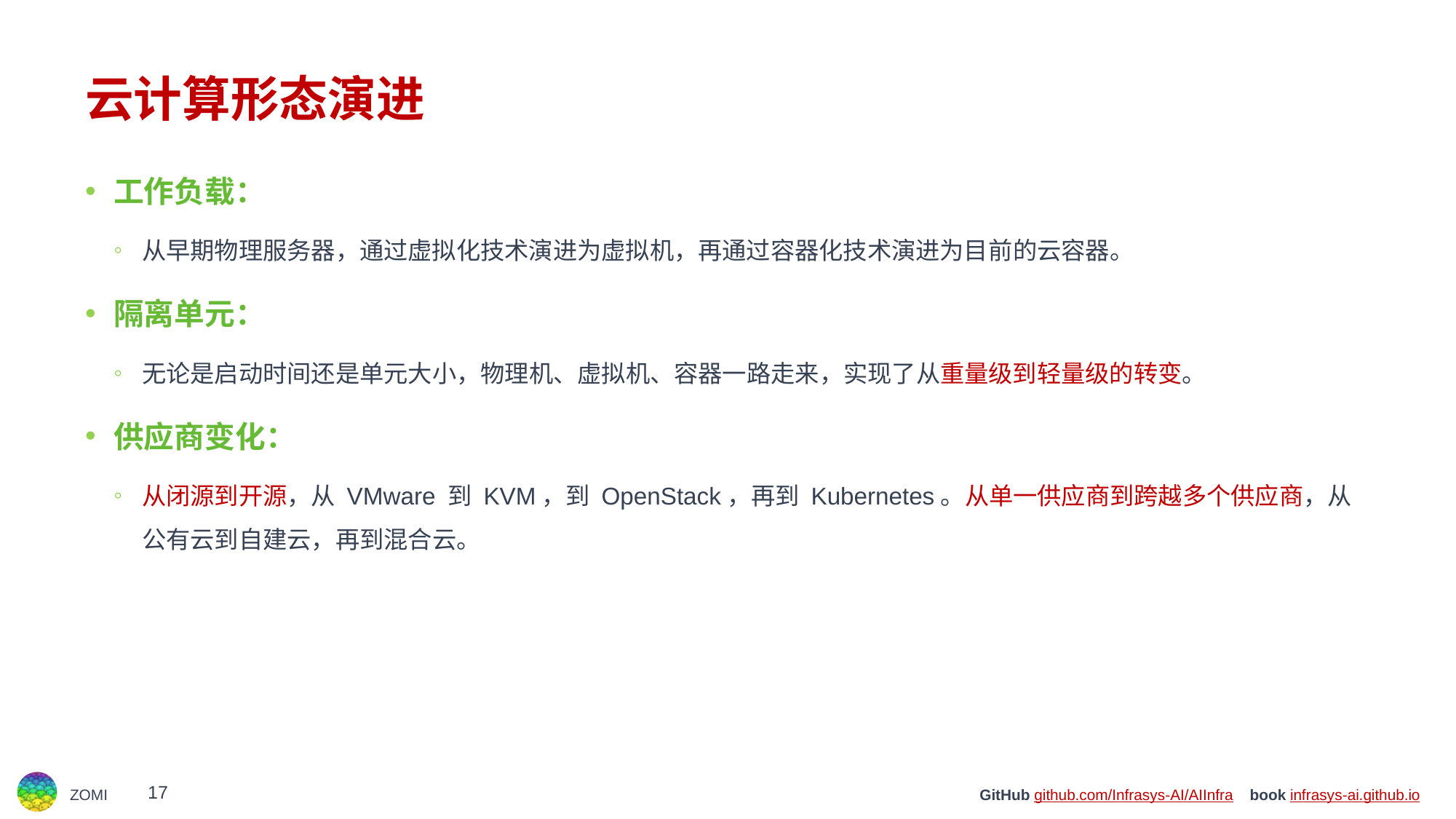

# 云计算形态演进
工作负载：
从早期物理服务器，通过虚拟化技术演进为虚拟机，再通过容器化技术演进为目前的云容器。
隔离单元：
无论是启动时间还是单元大小，物理机、虚拟机、容器一路走来，实现了从重量级到轻量级的转变。
供应商变化：
从闭源到开源，从 VMware 到 KVM，到 OpenStack，再到 Kubernetes。从单一供应商到跨越多个供应商，从公有云到自建云，再到混合云。